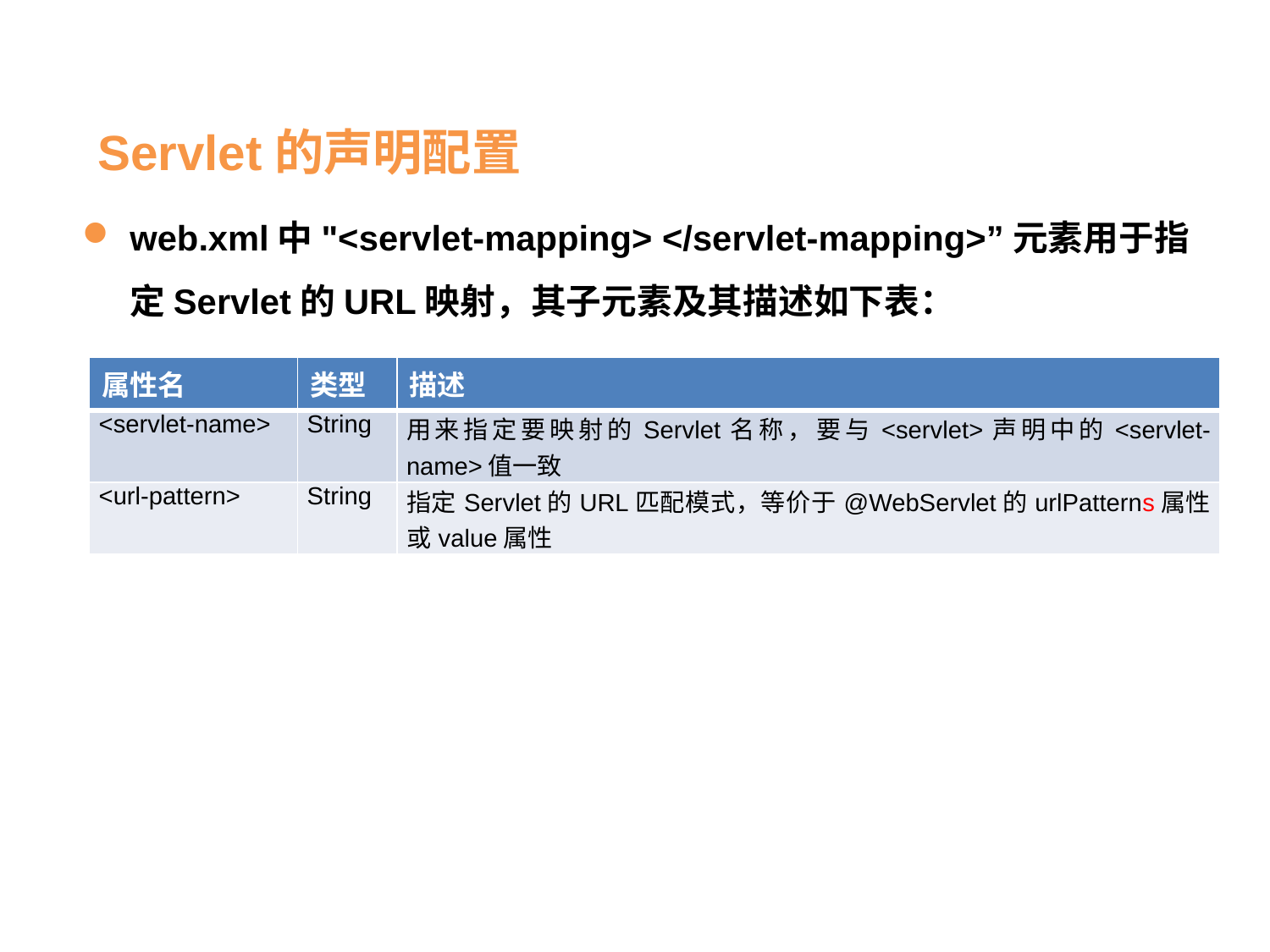

# Servlet的声明配置
web.xml中"<servlet-mapping> </servlet-mapping>”元素用于指定Servlet的URL映射，其子元素及其描述如下表：

| 属性名 | 类型 | 描述 |
| --- | --- | --- |
| <servlet-name> | String | 用来指定要映射的Servlet名称，要与<servlet>声明中的<servlet-name>值一致 |
| <url-pattern> | String | 指定Servlet的URL匹配模式，等价于@WebServlet的urlPatterns属性或value属性 |